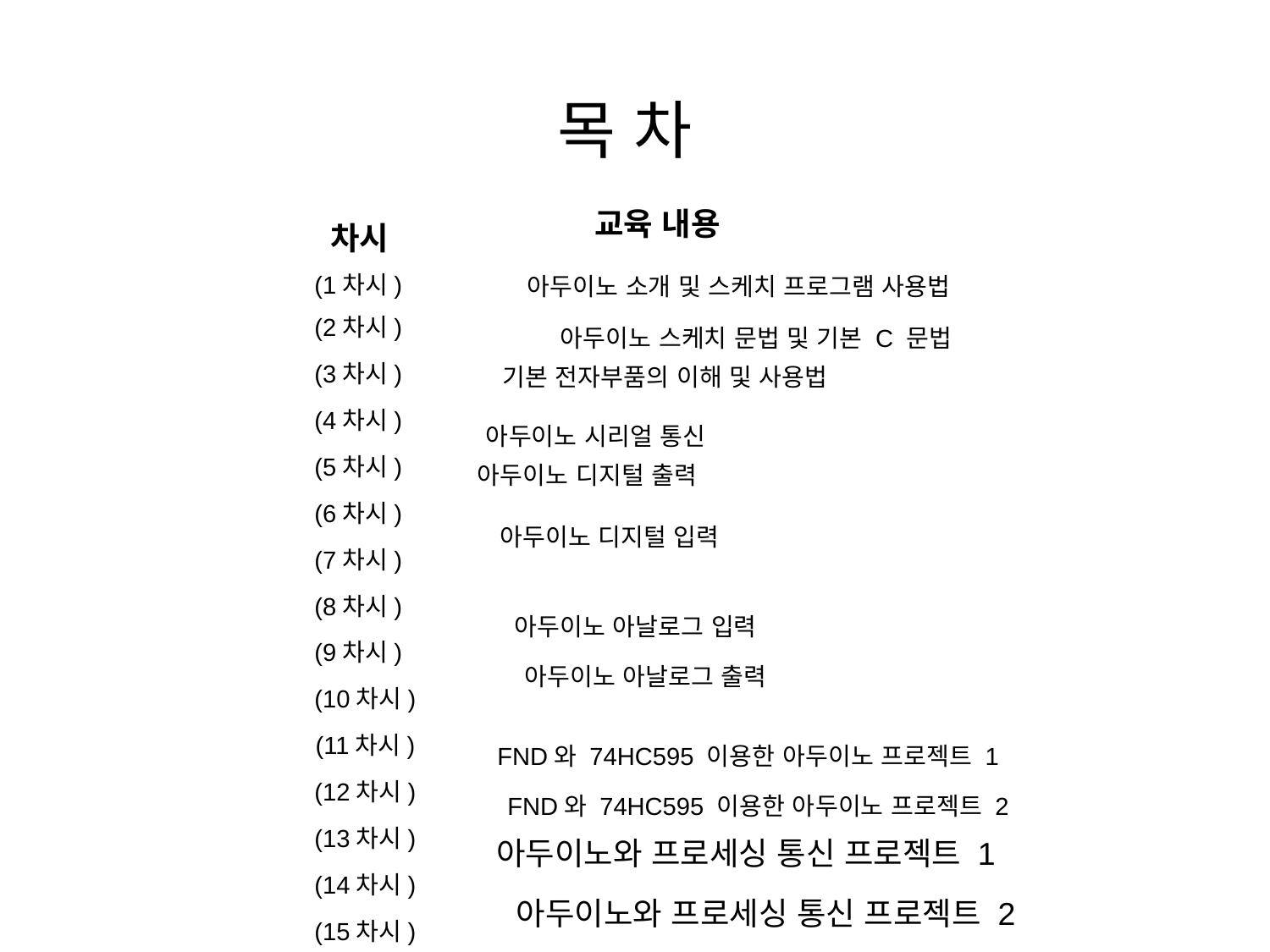

목 차
교육 내용
차시
(1차시)
아두이노 소개 및 스케치 프로그램 사용법
(2차시)
아두이노 스케치 문법 및 기본 C 문법
(3차시)
기본 전자부품의 이해 및 사용법
(4차시)
아두이노 시리얼 통신
(5차시)
아두이노 디지털 출력
(6차시)
아두이노 디지털 입력
(7차시)
(8차시)
아두이노 아날로그 입력
(9차시)
아두이노 아날로그 출력
(10차시)
(11차시)
FND와 74HC595 이용한 아두이노 프로젝트 1
(12차시)
FND와 74HC595 이용한 아두이노 프로젝트 2
(13차시)
아두이노와 프로세싱 통신 프로젝트 1
(14차시)
아두이노와 프로세싱 통신 프로젝트 2
(15차시)